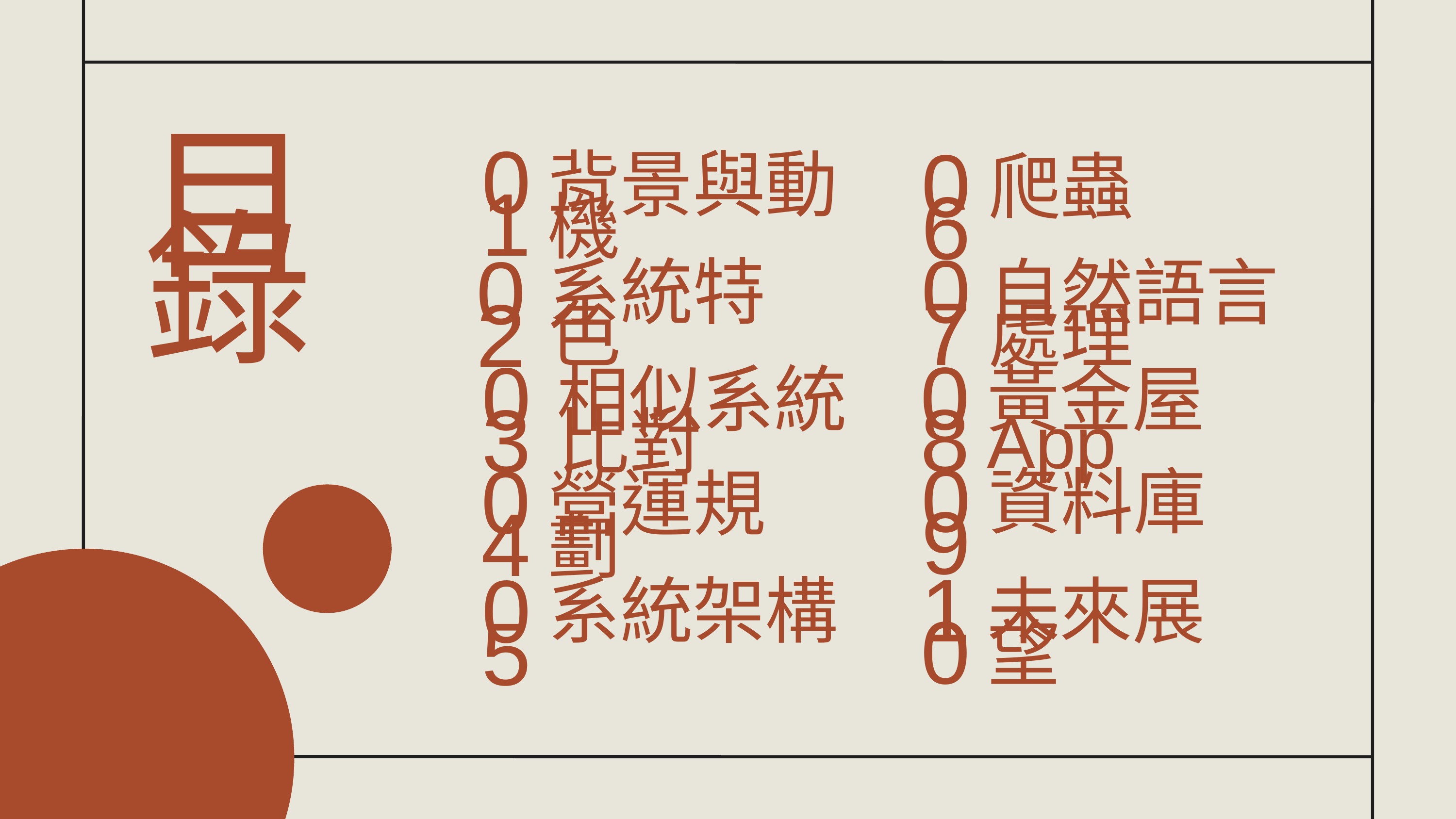

背景與動機
01
爬蟲
06
目錄
系統特色
02
自然語言處理
07
相似系統比對
03
黃金屋App
08

資料庫
09
營運規劃
04

系統架構
05
未來展望
10